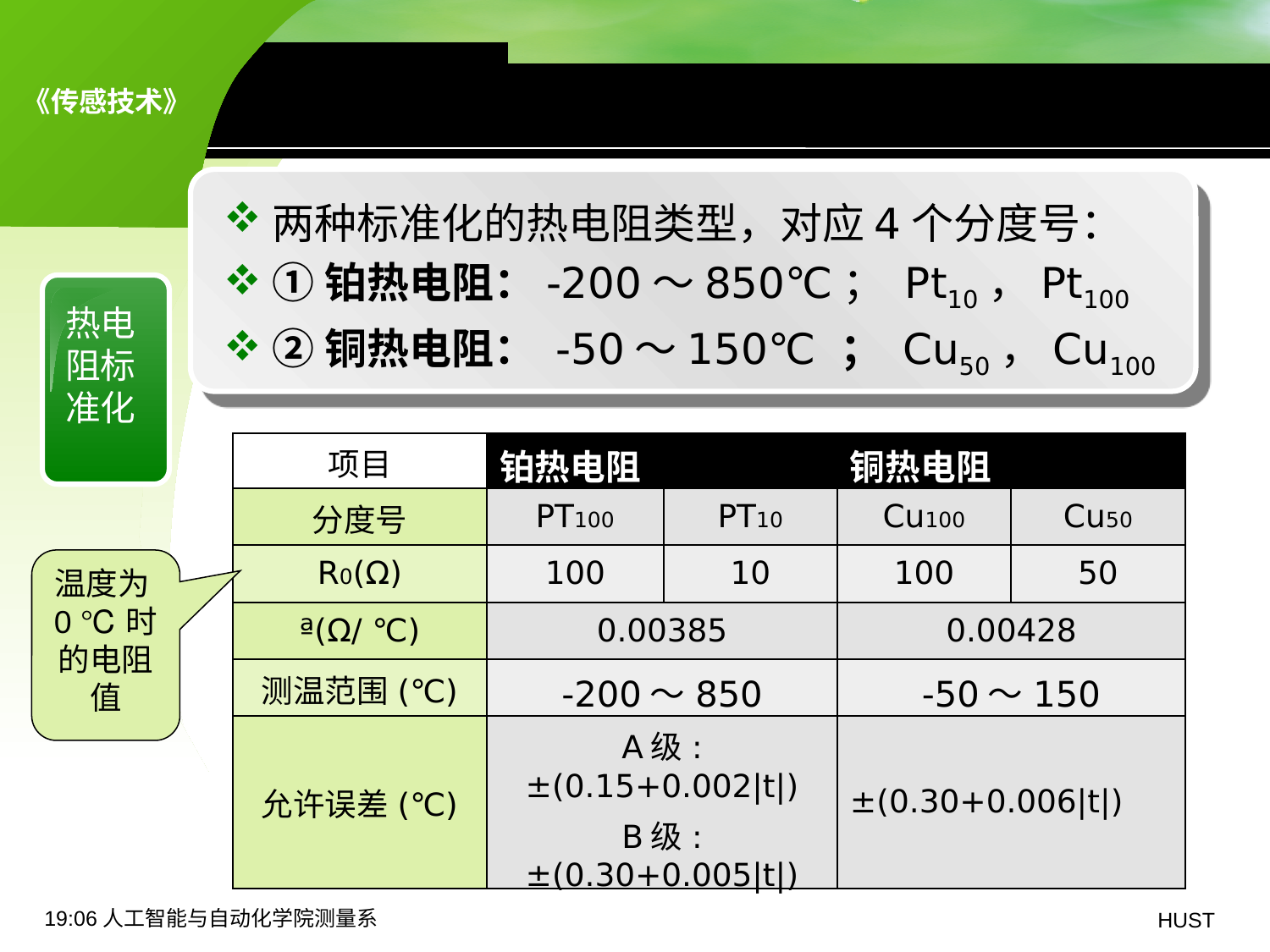

8.2  热电阻传感器——标准化

两种标准化的热电阻类型，对应4个分度号：
①铂热电阻：-200～850℃； Pt10，Pt100
②铜热电阻： -50～150℃ ； Cu50，Cu100

热电阻标准化
| 项目 | 铂热电阻 |  | 铜热电阻 |  |
| --- | --- | --- | --- | --- |
| 分度号 | PT100 | PT10 | Cu100 | Cu50 |
| R0(Ω) | 100 | 10 | 100 | 50 |
| ª(Ω/ ℃) | 0.00385 |  | 0.00428 |  |
| 测温范围(℃) | -200～850 |  | -50～150 |  |
| 允许误差(℃) | A级: ±(0.15+0.002|t|) B级: ±(0.30+0.005|t|) |  | ±(0.30+0.006|t|) |  |
温度为0 ℃时的电阻值
19:06人工智能与自动化学院测量系
HUST